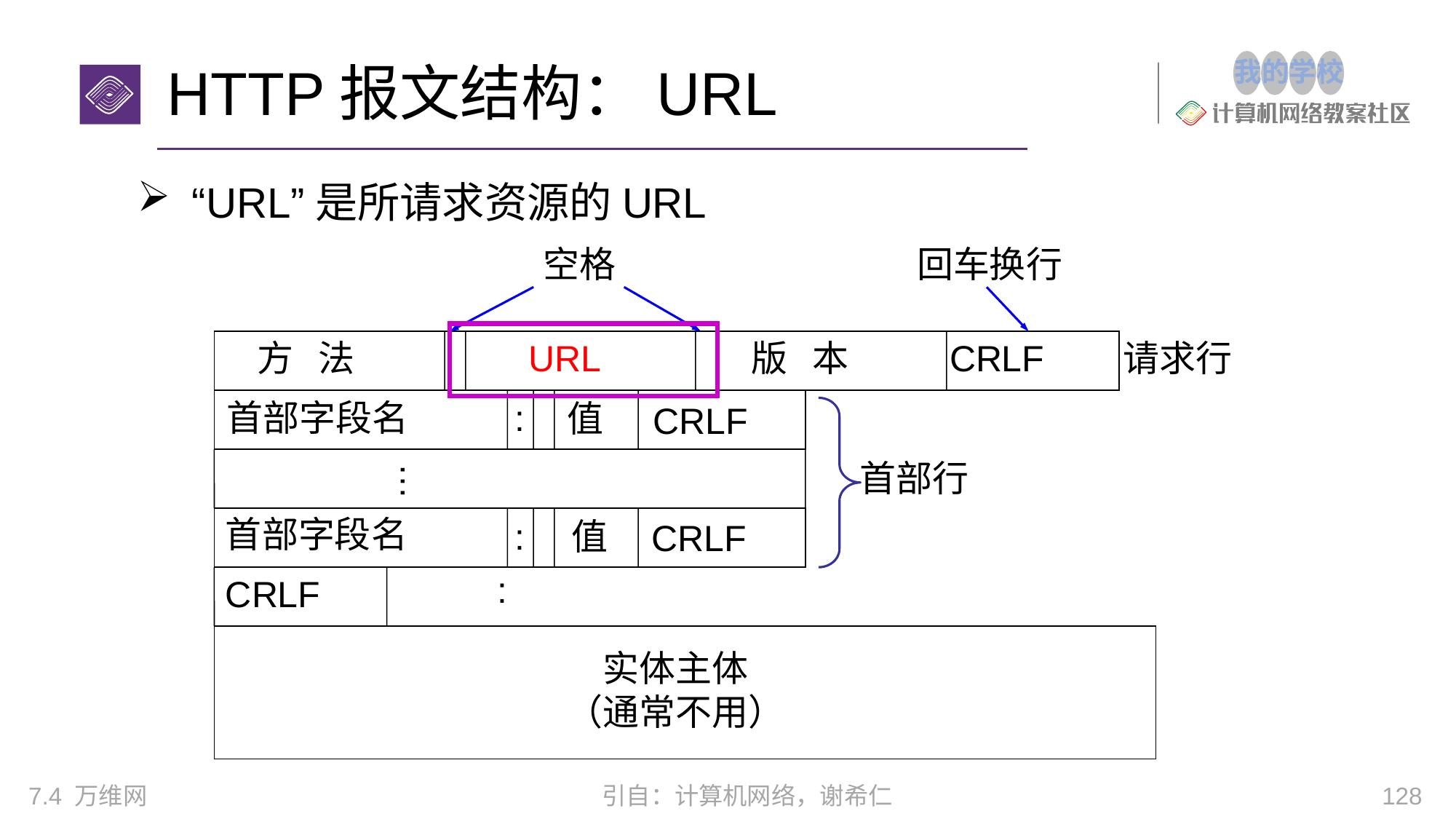

# HTTP报文结构：URL
“URL”是所请求资源的URL
空格
回车换行

方   法
URL
版   本
CRLF
请求行

首部字段名
:

值

CRLF

首部行
…
首部字段名

值

:
CRLF

:
CRLF

实体主体
（通常不用）
7.4 万维网
128
引自：计算机网络，谢希仁